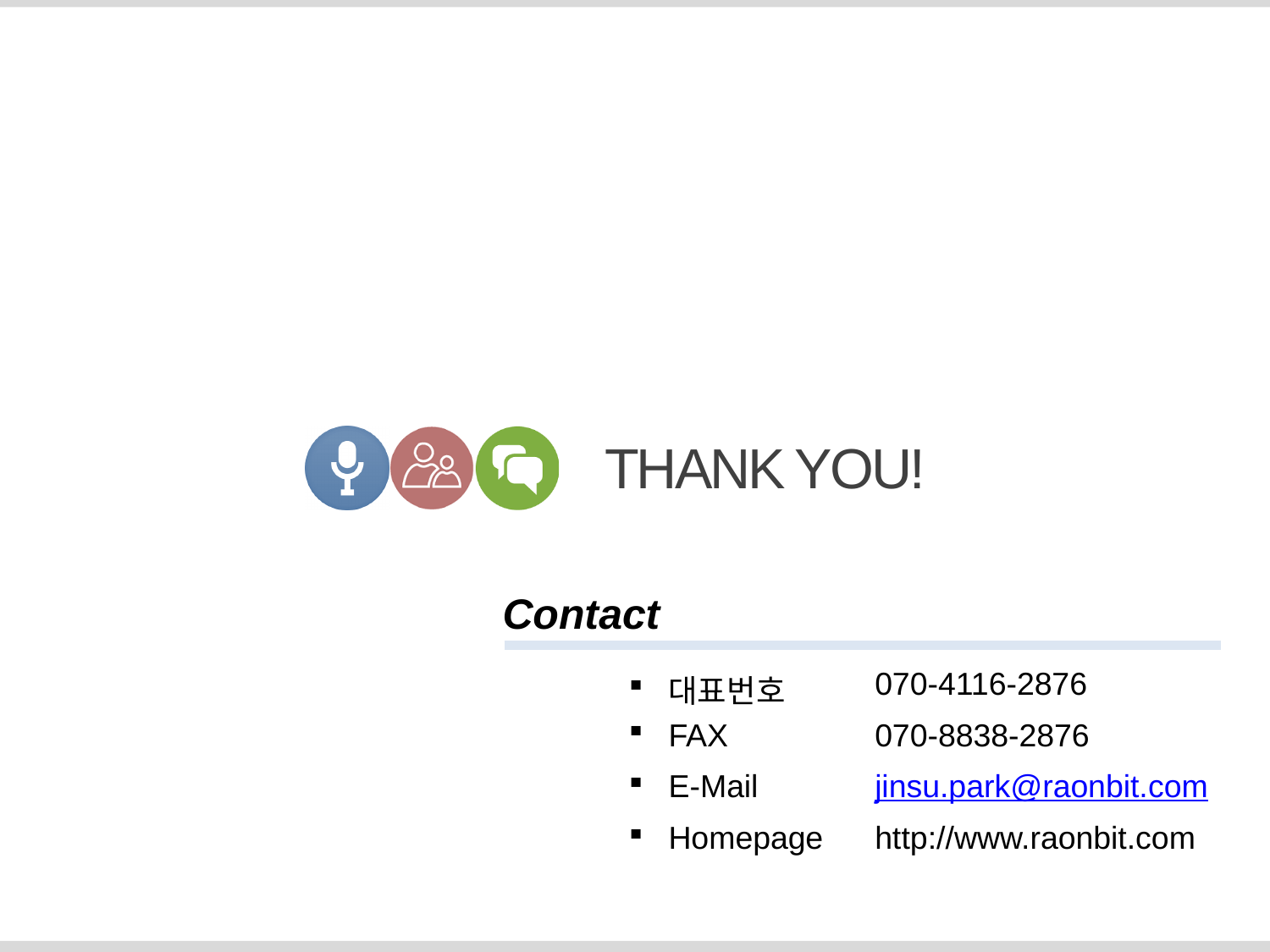

Contact
| 대표번호 | 070-4116-2876 |
| --- | --- |
| FAX | 070-8838-2876 |
| E-Mail | jinsu.park@raonbit.com |
| Homepage | http://www.raonbit.com |